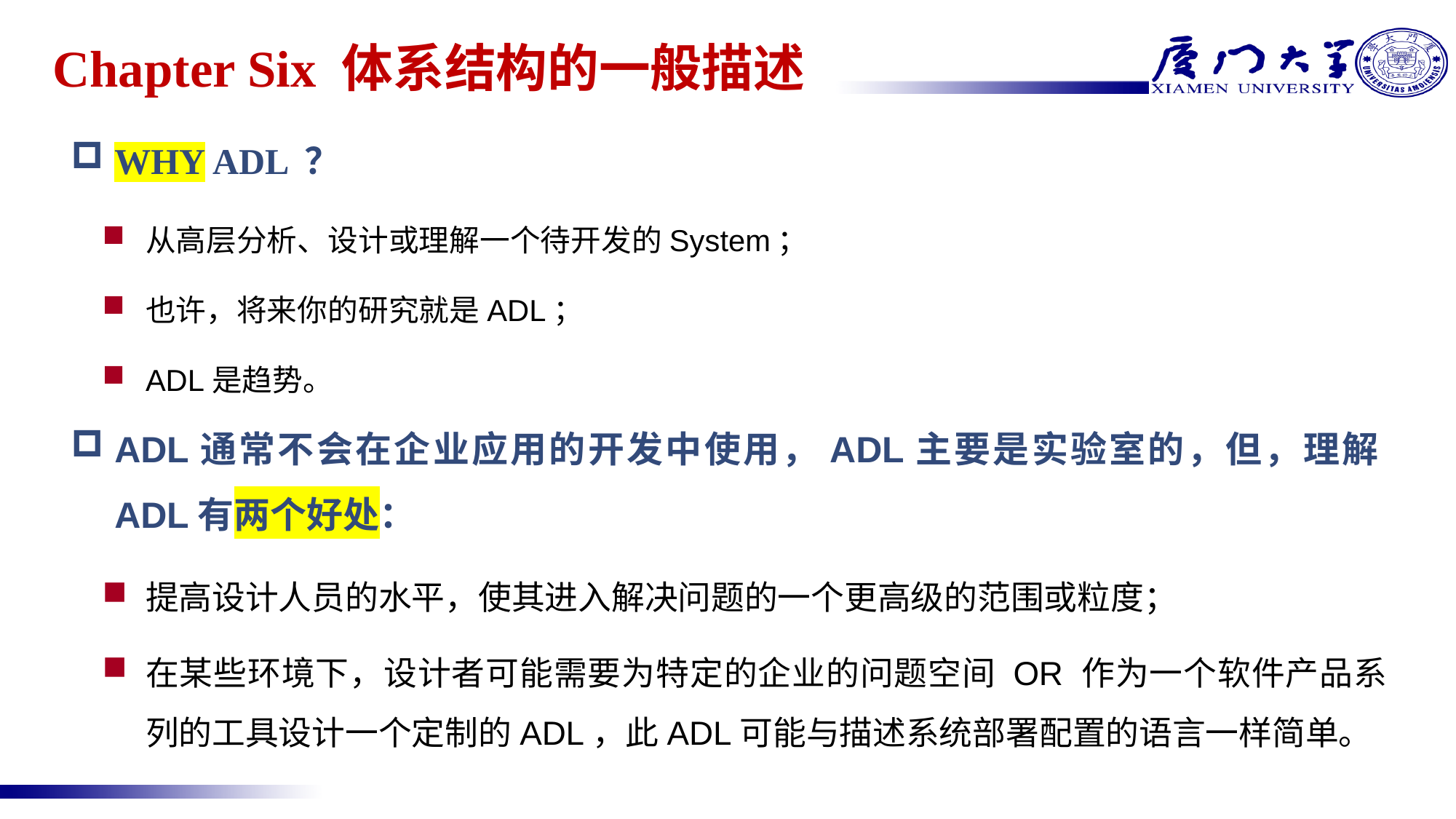

# Chapter Six 体系结构的一般描述
WHY ADL ？
从高层分析、设计或理解一个待开发的System；
也许，将来你的研究就是ADL；
ADL是趋势。
ADL通常不会在企业应用的开发中使用，ADL主要是实验室的，但，理解ADL有两个好处：
提高设计人员的水平，使其进入解决问题的一个更高级的范围或粒度；
在某些环境下，设计者可能需要为特定的企业的问题空间 OR 作为一个软件产品系列的工具设计一个定制的ADL，此ADL可能与描述系统部署配置的语言一样简单。